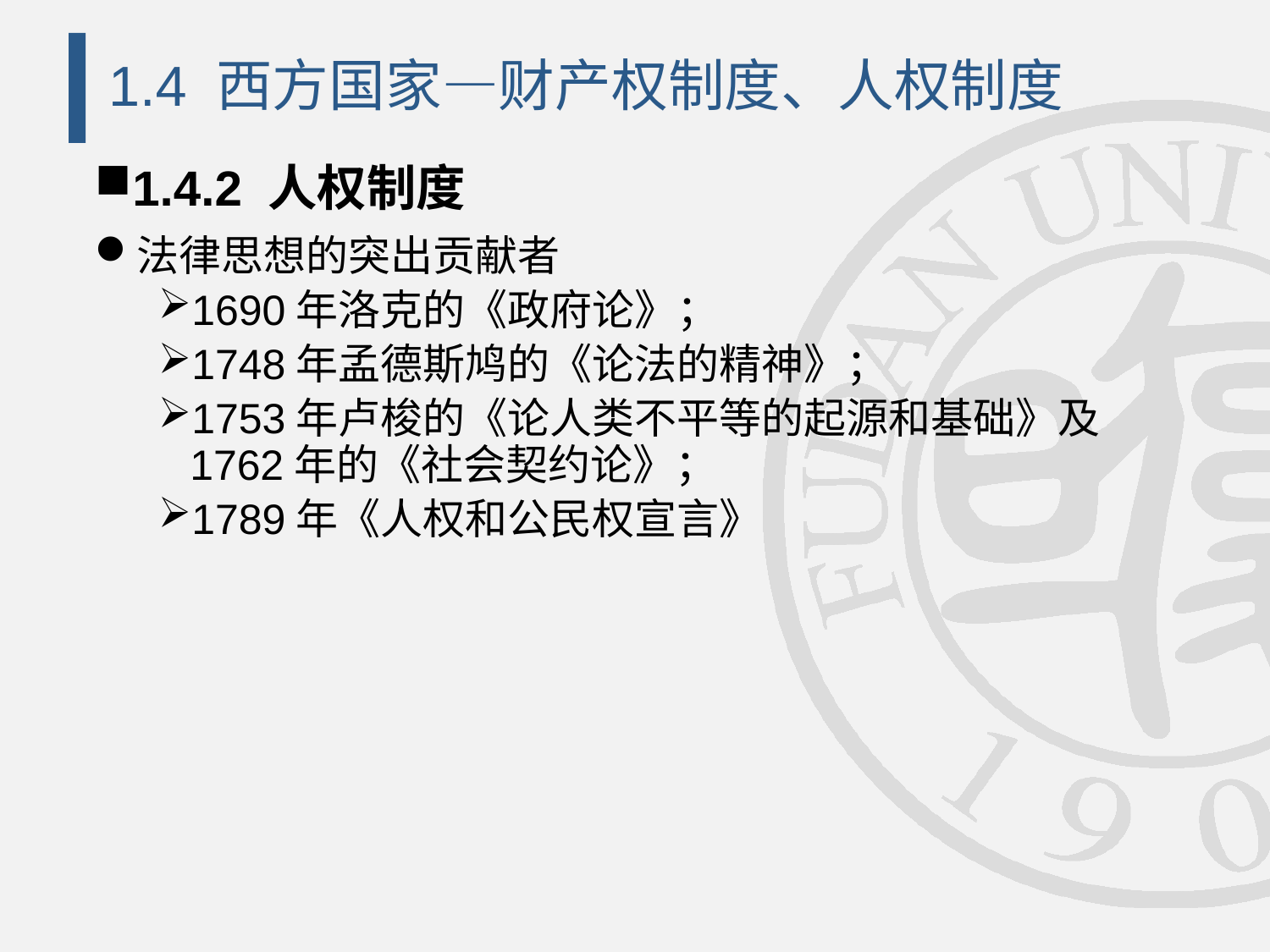

# 1.4 西方国家—财产权制度、人权制度
1.4.2 人权制度
法律思想的突出贡献者
1690年洛克的《政府论》；
1748年孟德斯鸠的《论法的精神》；
1753年卢梭的《论人类不平等的起源和基础》及1762年的《社会契约论》；
1789年《人权和公民权宣言》